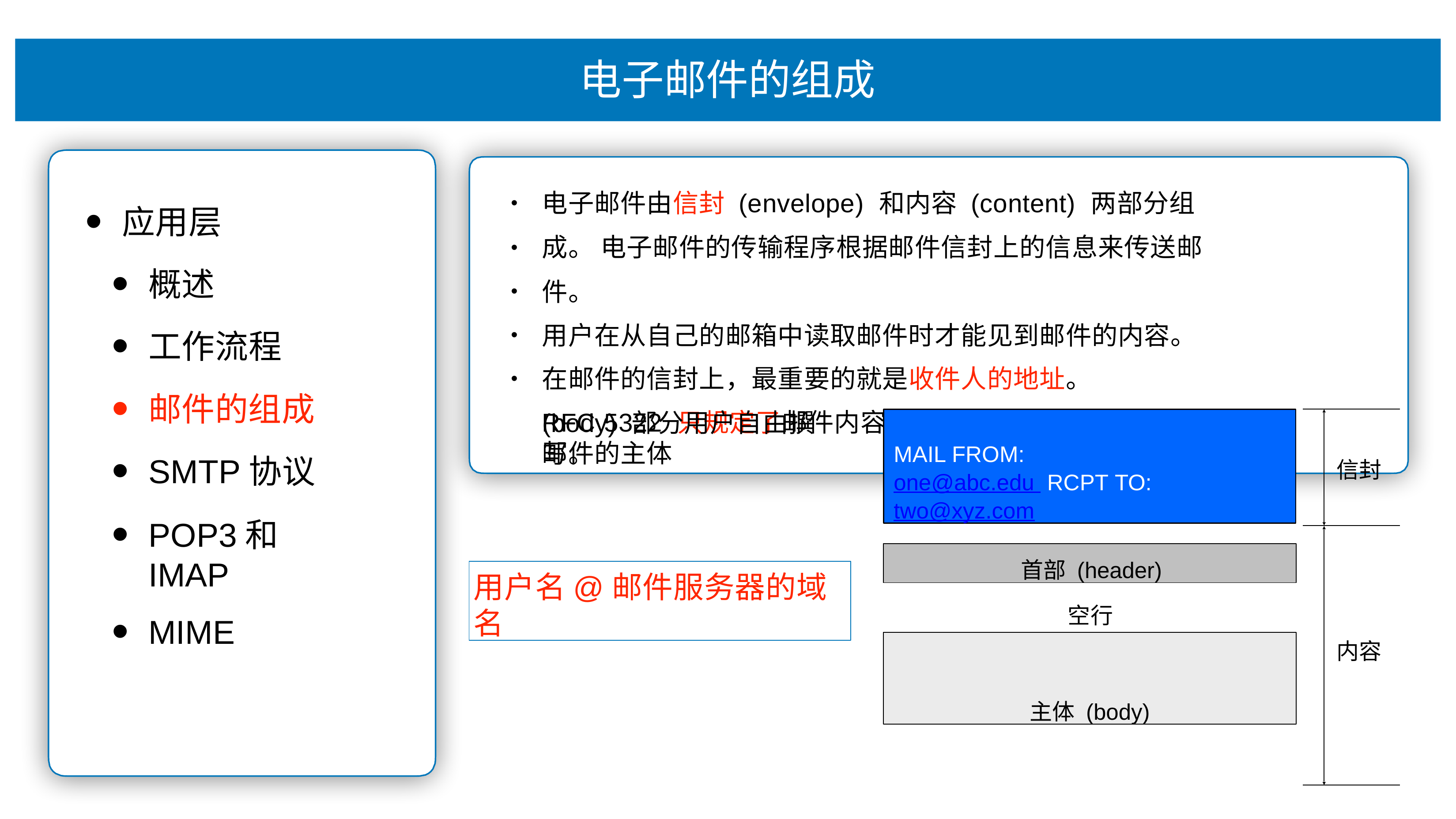

# 电⼦邮件的组成

电⼦邮件由信封 (envelope) 和内容 (content) 两部分组成。 电⼦邮件的传输程序根据邮件信封上的信息来传送邮件。
⽤户在从⾃⼰的邮箱中读取邮件时才能⻅到邮件的内容。 在邮件的信封上，最重要的就是收件⼈的地址。
RFC 5322 只规定了邮件内容中的⾸部 (header) 格式，邮件的主体
•
应⽤层
概述
⼯作流程
邮件的组成
SMTP协议
POP3和IMAP
MIME
•
•
•
•
(body) 部分⽤户⾃由撰写。

MAIL FROM: one@abc.edu  RCPT TO: two@xyz.com

信封

⾸部 (header)
⽤户名@邮件服务器的域名
空⾏

主体 (body)
内容